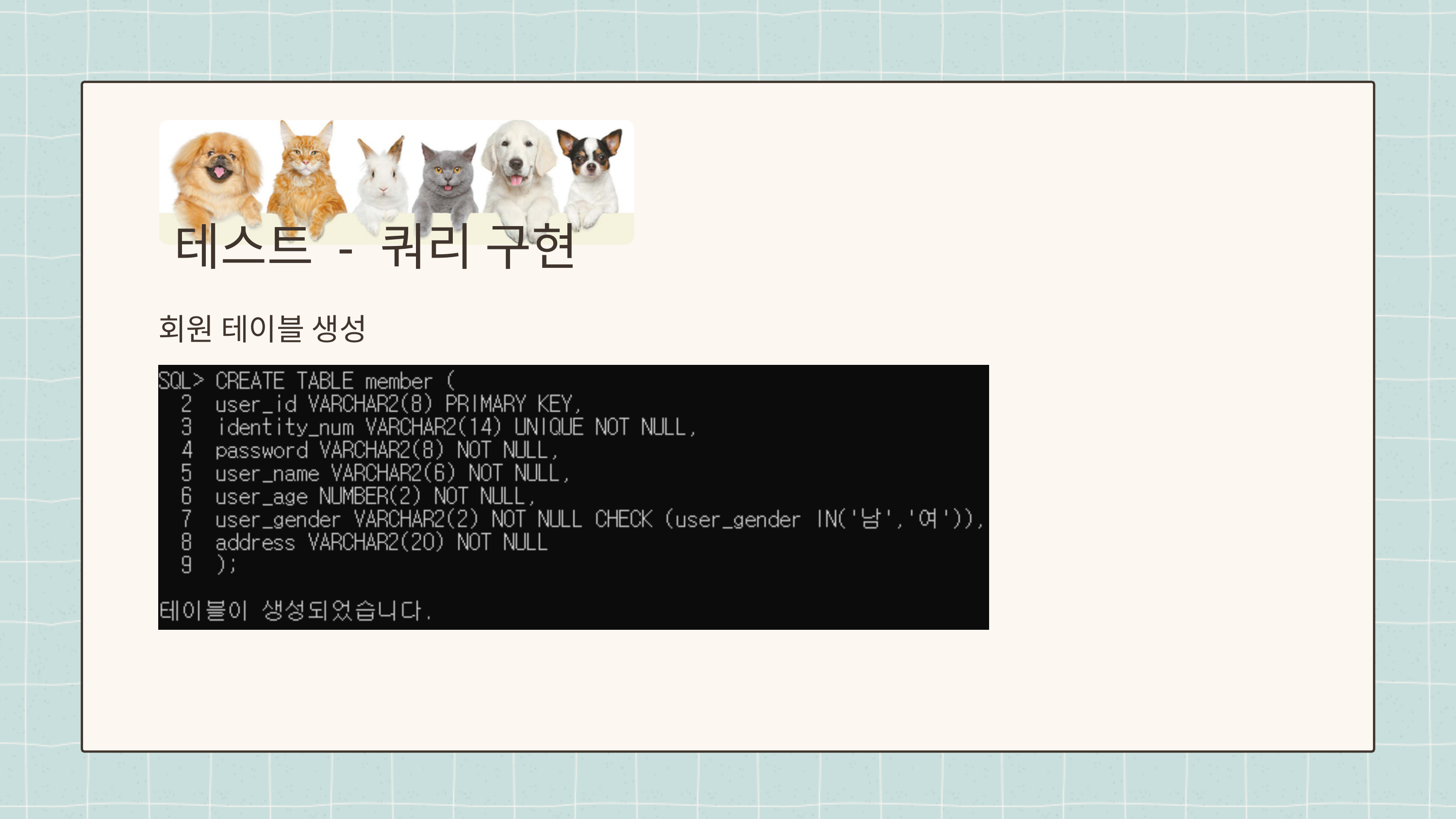

테스트 - 쿼리 구현
회원 테이블 생성